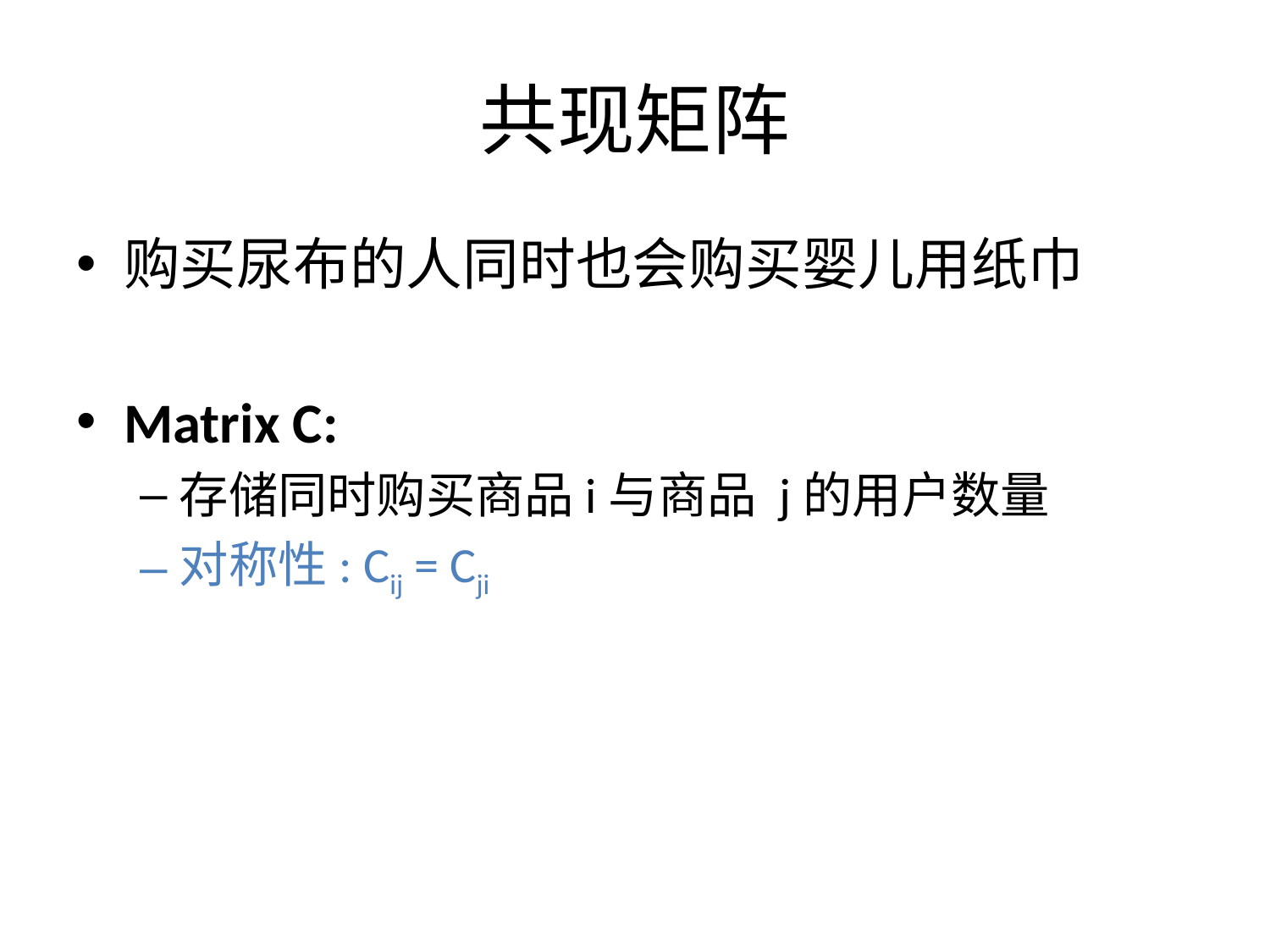

# 共现矩阵
购买尿布的人同时也会购买婴儿用纸巾

Matrix C:
存储同时购买商品i与商品 j的用户数量
对称性: Cij = Cji